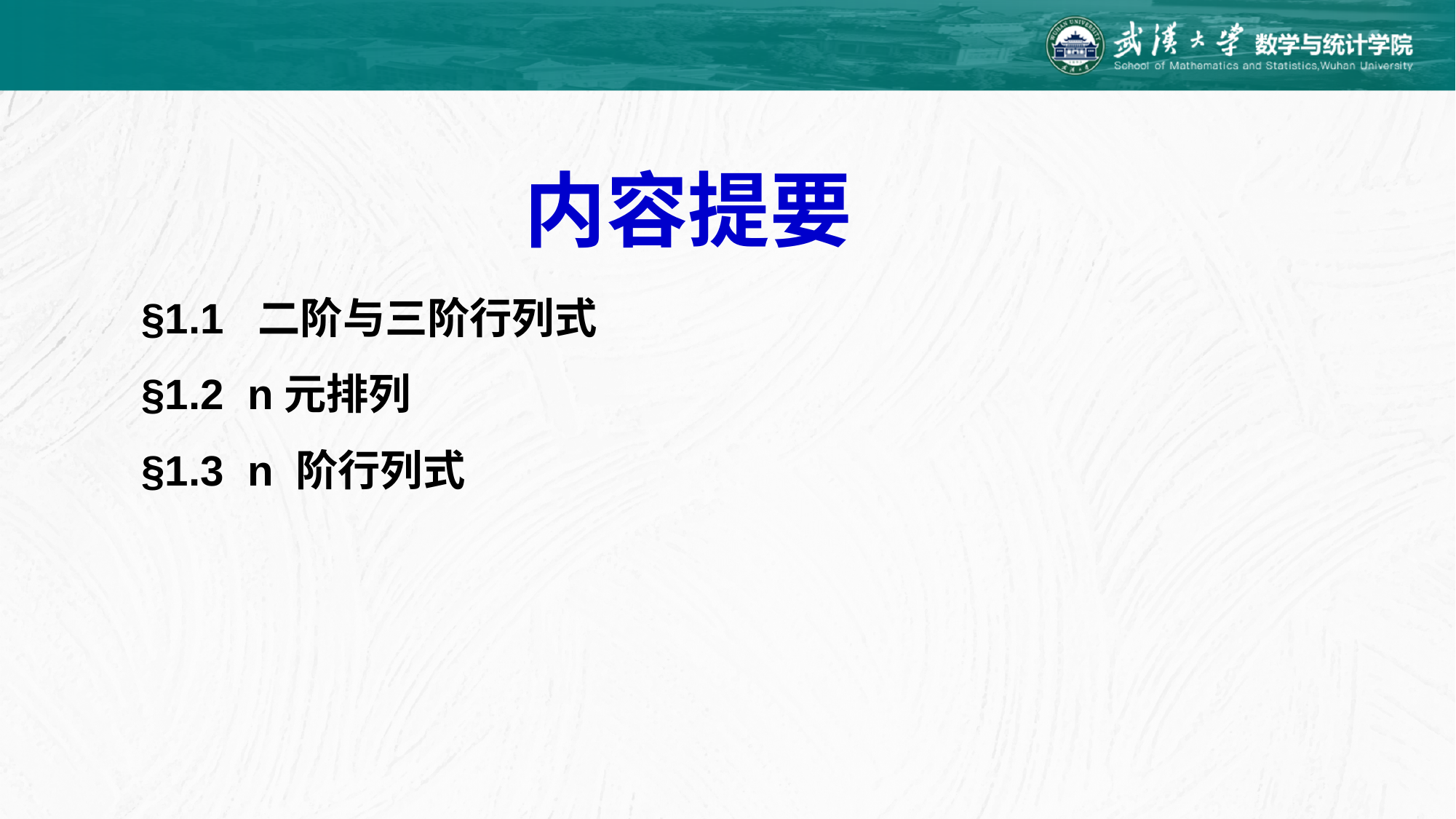

内容提要
 §1.1  二阶与三阶行列式
 §1.2  n元排列
 §1.3  n 阶行列式